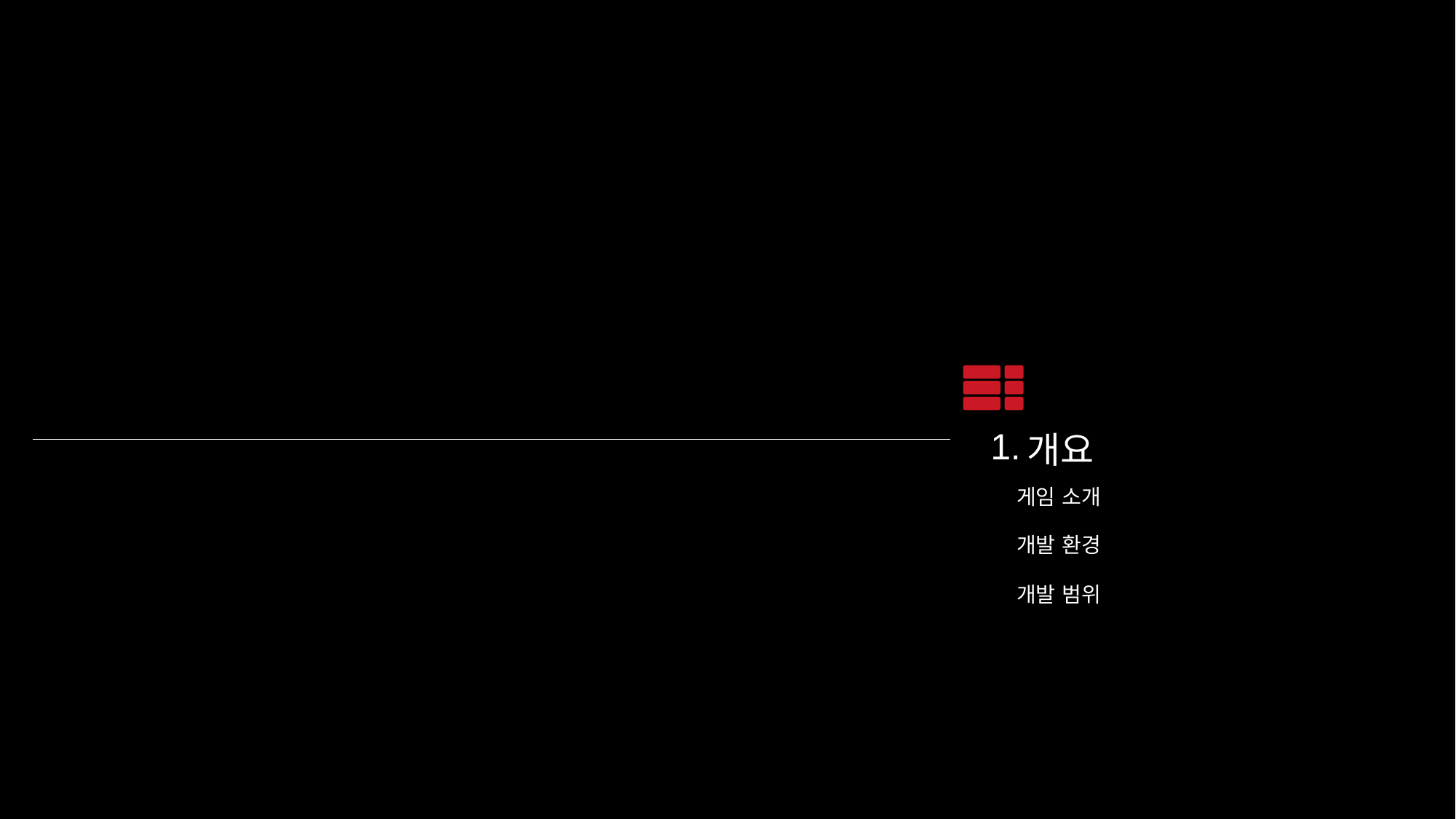

1.
개요
게임 소개
개발 환경
개발 범위